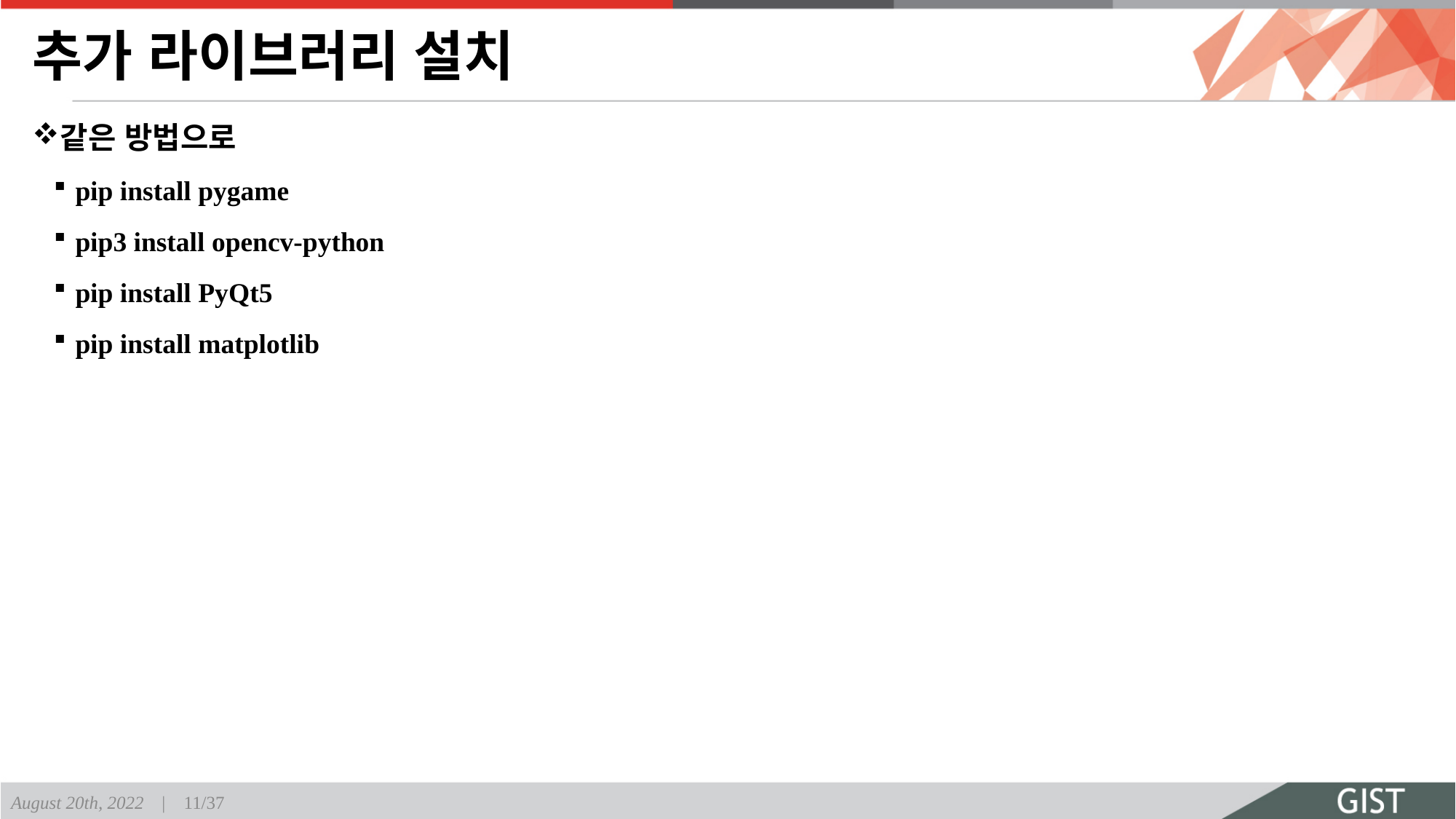

# 추가 라이브러리 설치
같은 방법으로
pip install pygame
pip3 install opencv-python
pip install PyQt5
pip install matplotlib

August 20th, 2022    |    11/37